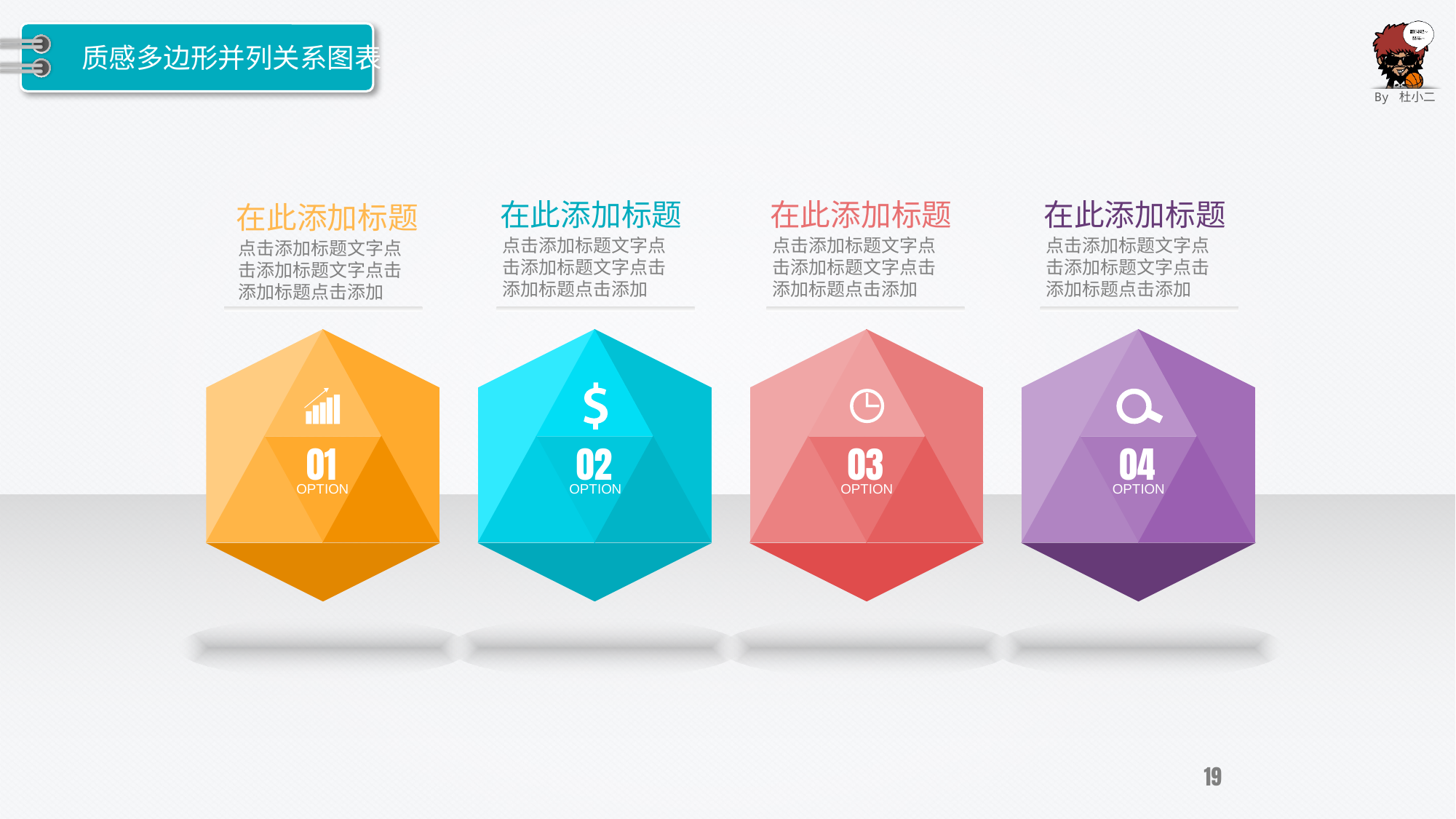

# 质感多边形并列关系图表
在此添加标题
点击添加标题文字点击添加标题文字点击添加标题点击添加
在此添加标题
点击添加标题文字点击添加标题文字点击添加标题点击添加
在此添加标题
点击添加标题文字点击添加标题文字点击添加标题点击添加
在此添加标题
点击添加标题文字点击添加标题文字点击添加标题点击添加

01
OPTION
02
OPTION
03
OPTION
04
OPTION

19